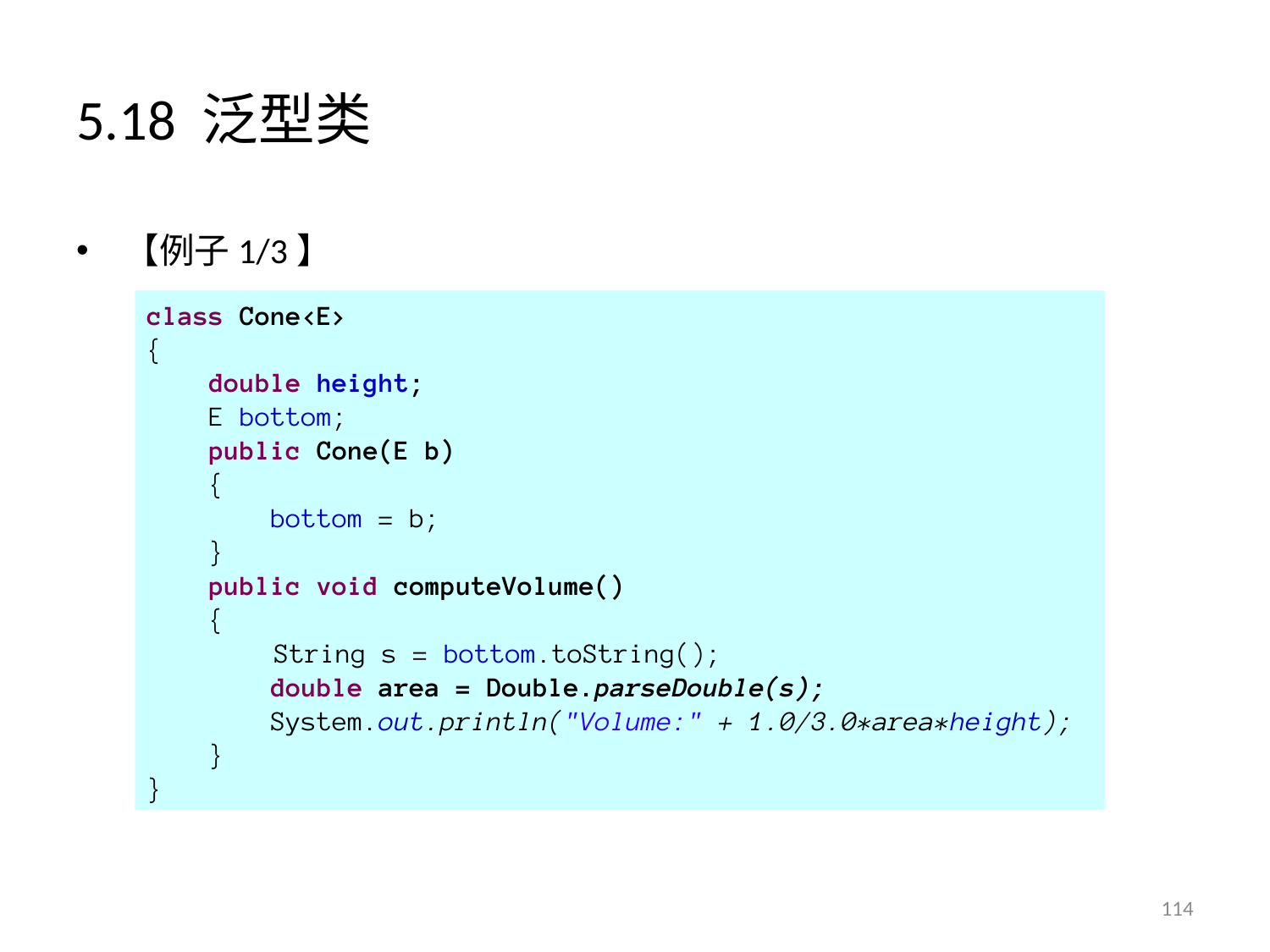

# 5.18 泛型类
【例子1/3】
class Cone<E>
{
    double height;
    E bottom;
    public Cone(E b)
    {
        bottom = b;
    }
    public void computeVolume()
    {
	String s = bottom.toString();
        double area = Double.parseDouble(s);
        System.out.println("Volume:" + 1.0/3.0*area*height);
    }
}
114